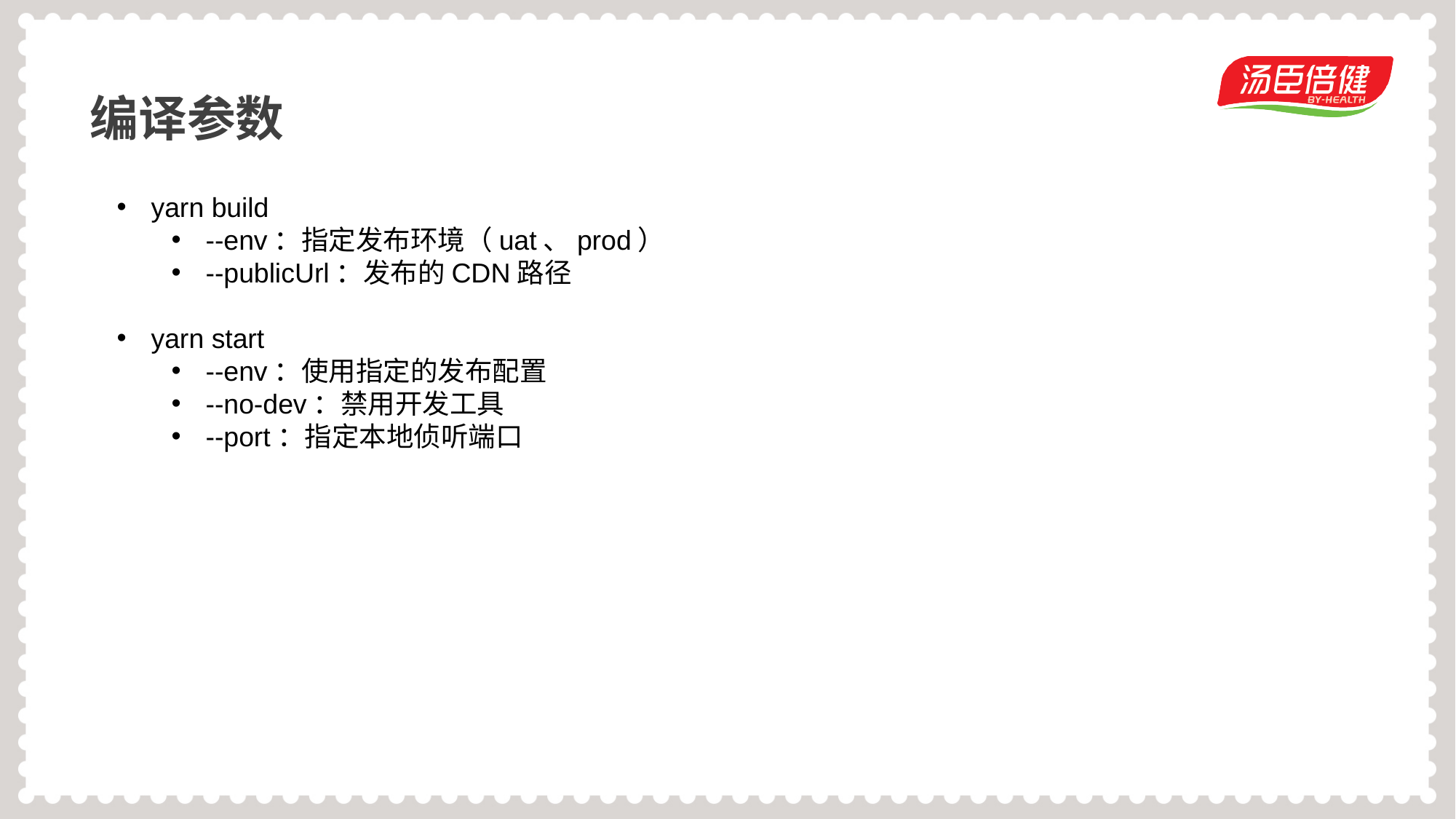

编译参数
yarn build
--env：指定发布环境（uat、prod）
--publicUrl：发布的CDN路径

yarn start
--env：使用指定的发布配置
--no-dev：禁用开发工具
--port：指定本地侦听端口